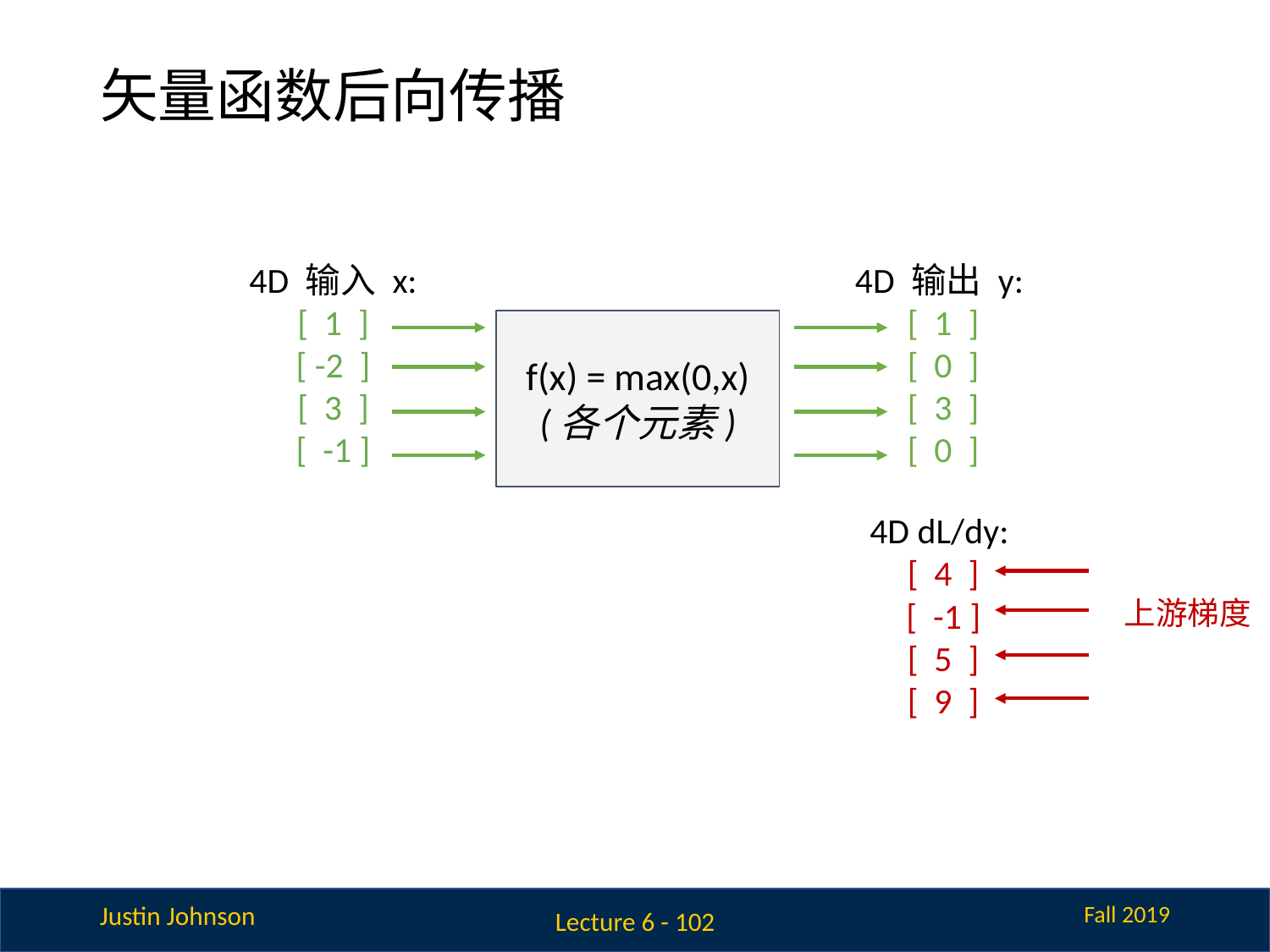

# 矢量函数后向传播
4D 输入 x:
[  1  ]
[ -2  ]
[  3  ]
[  -1 ]
4D 输出 y:
[  1  ]
[  0  ]
[  3  ]
[  0  ]
f(x) = max(0,x)
(各个元素)
4D dL/dy:
[  4  ]
[  -1 ]
[  5  ]
[  9  ]
上游梯度
Lecture 6 - 102